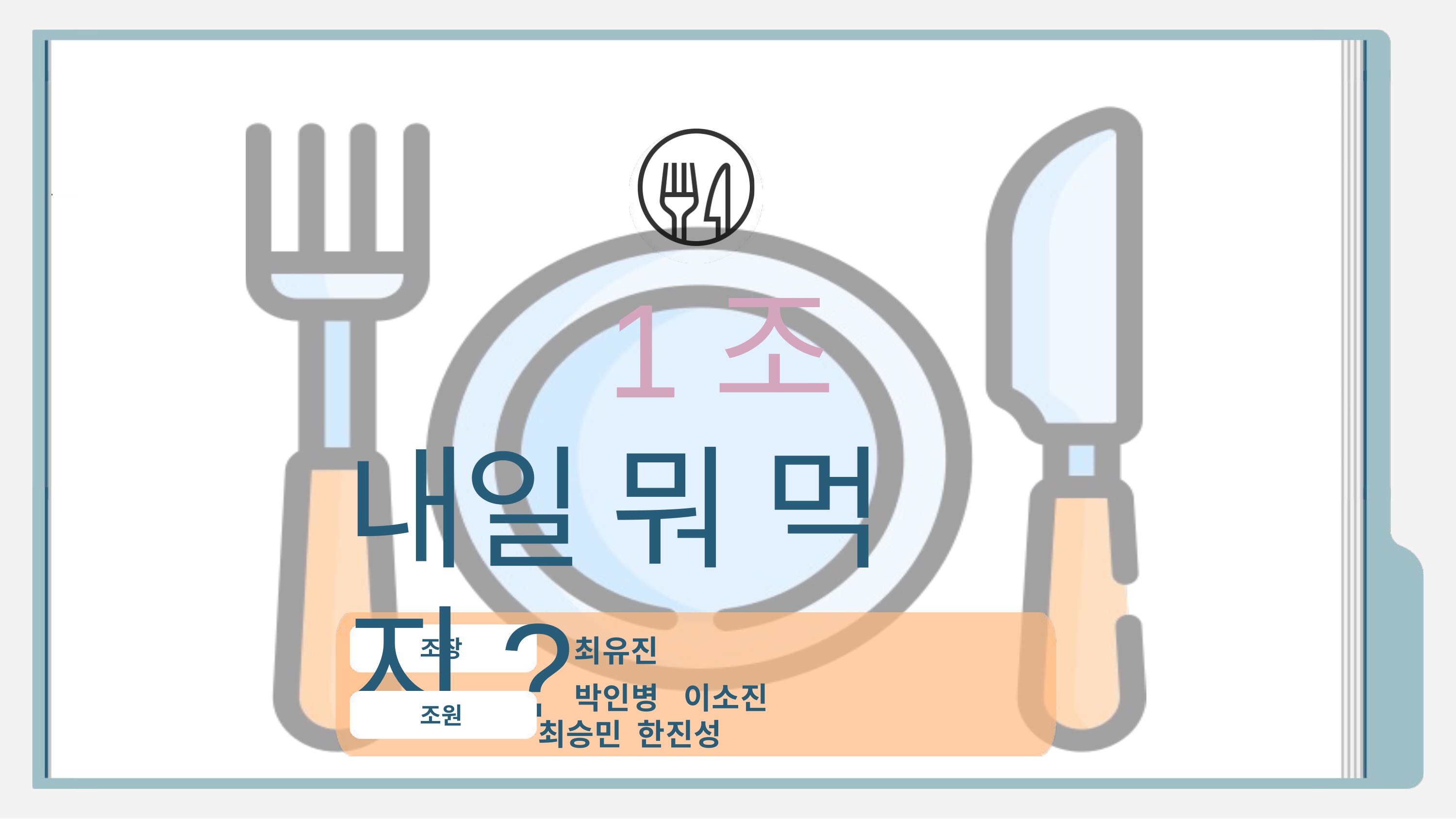

# 1조  내일 뭐 먹지?

최유진
박인병	이소진	최승민  한진성

조장

조원